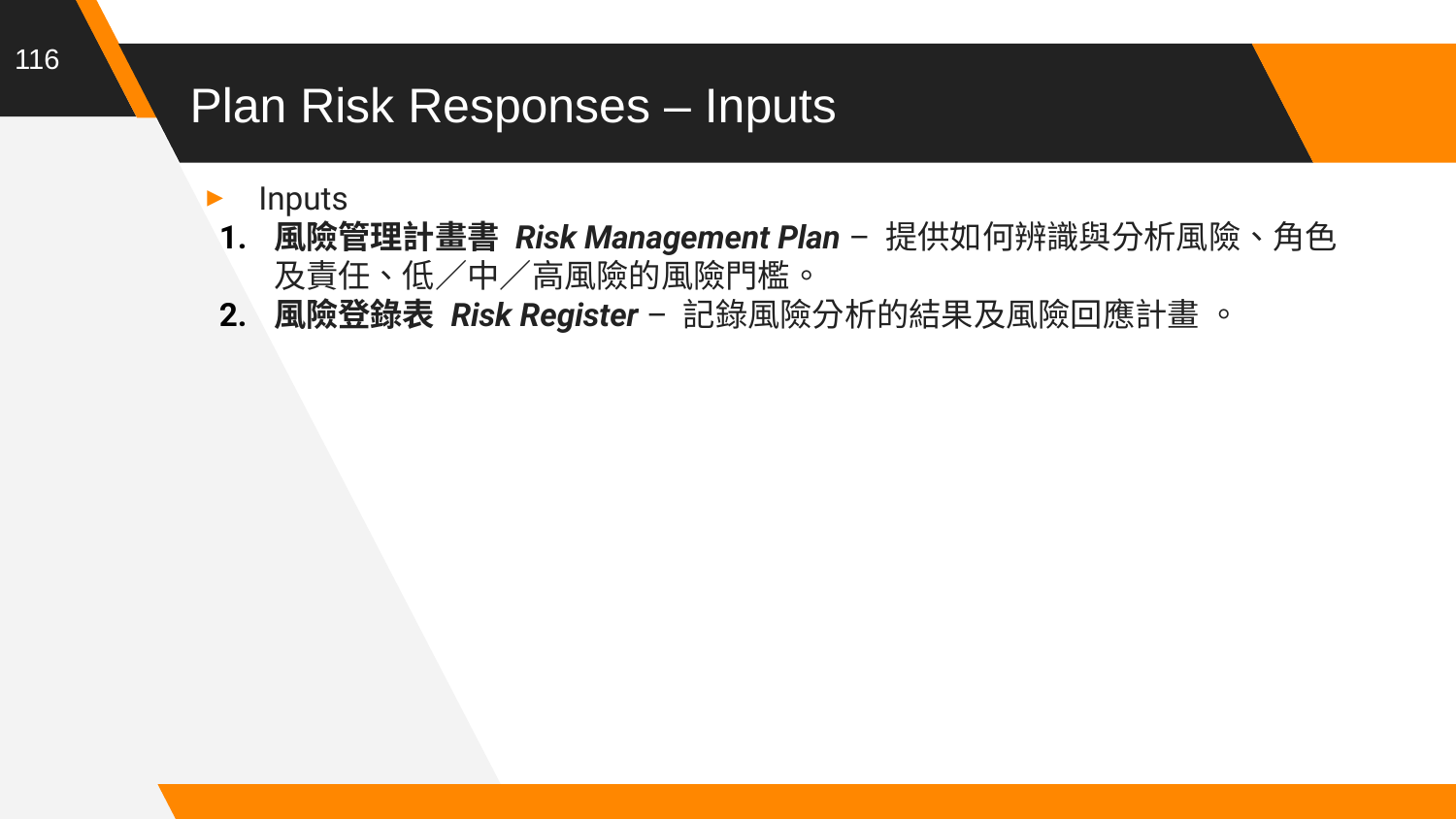

116
# Plan Risk Responses – Inputs
Inputs
風險管理計畫書 Risk Management Plan – 提供如何辨識與分析風險、角色及責任、低／中／高風險的風險門檻。
風險登錄表 Risk Register – 記錄風險分析的結果及風險回應計畫 。